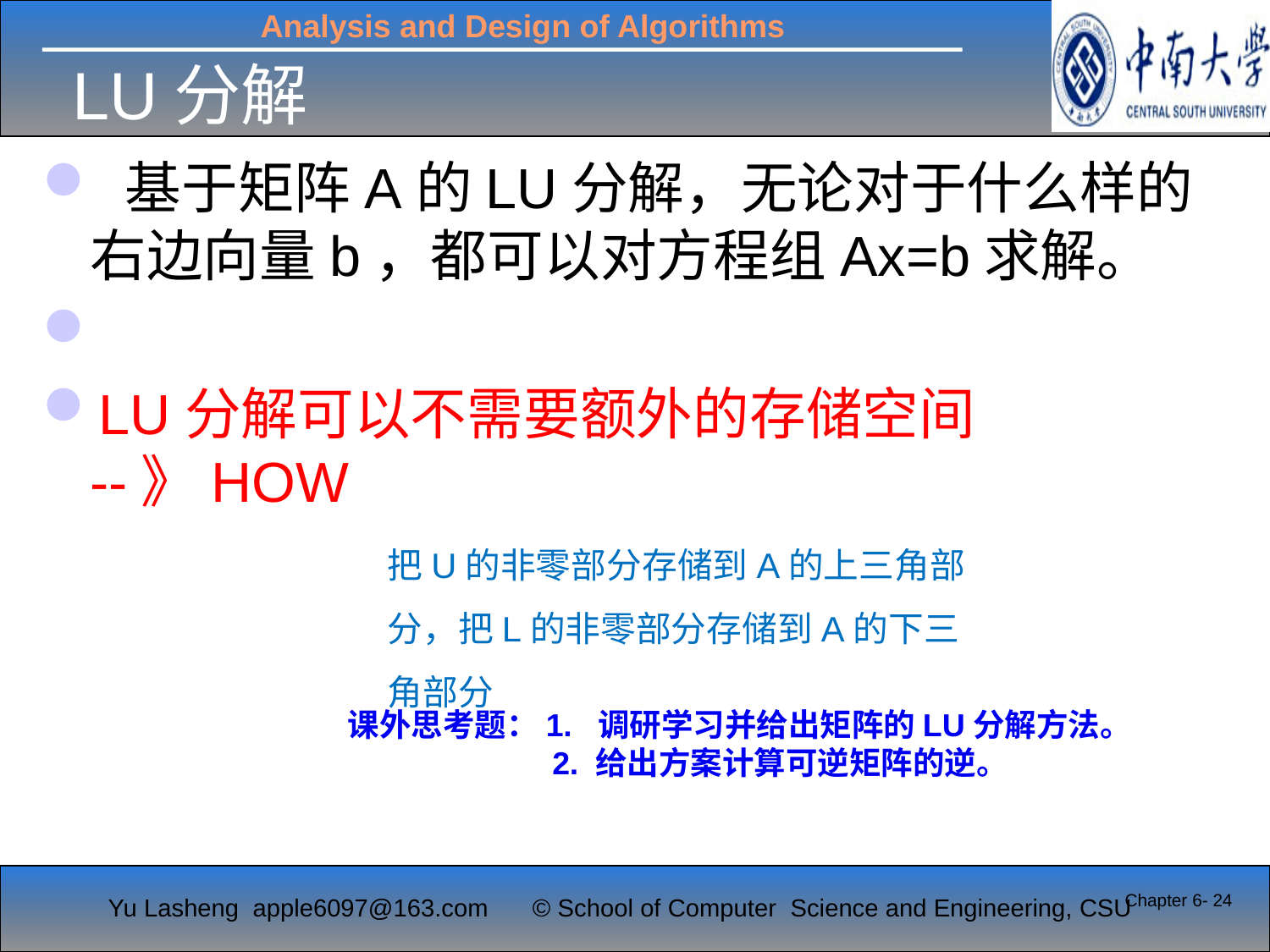

# LU分解
 基于矩阵A的LU分解，无论对于什么样的右边向量b，都可以对方程组Ax=b求解。

LU分解可以不需要额外的存储空间 --》HOW
把U的非零部分存储到A的上三角部分，把L的非零部分存储到A的下三角部分
课外思考题：1.  调研学习并给出矩阵的LU分解方法。
                       2. 给出方案计算可逆矩阵的逆。
Chapter 6- 24